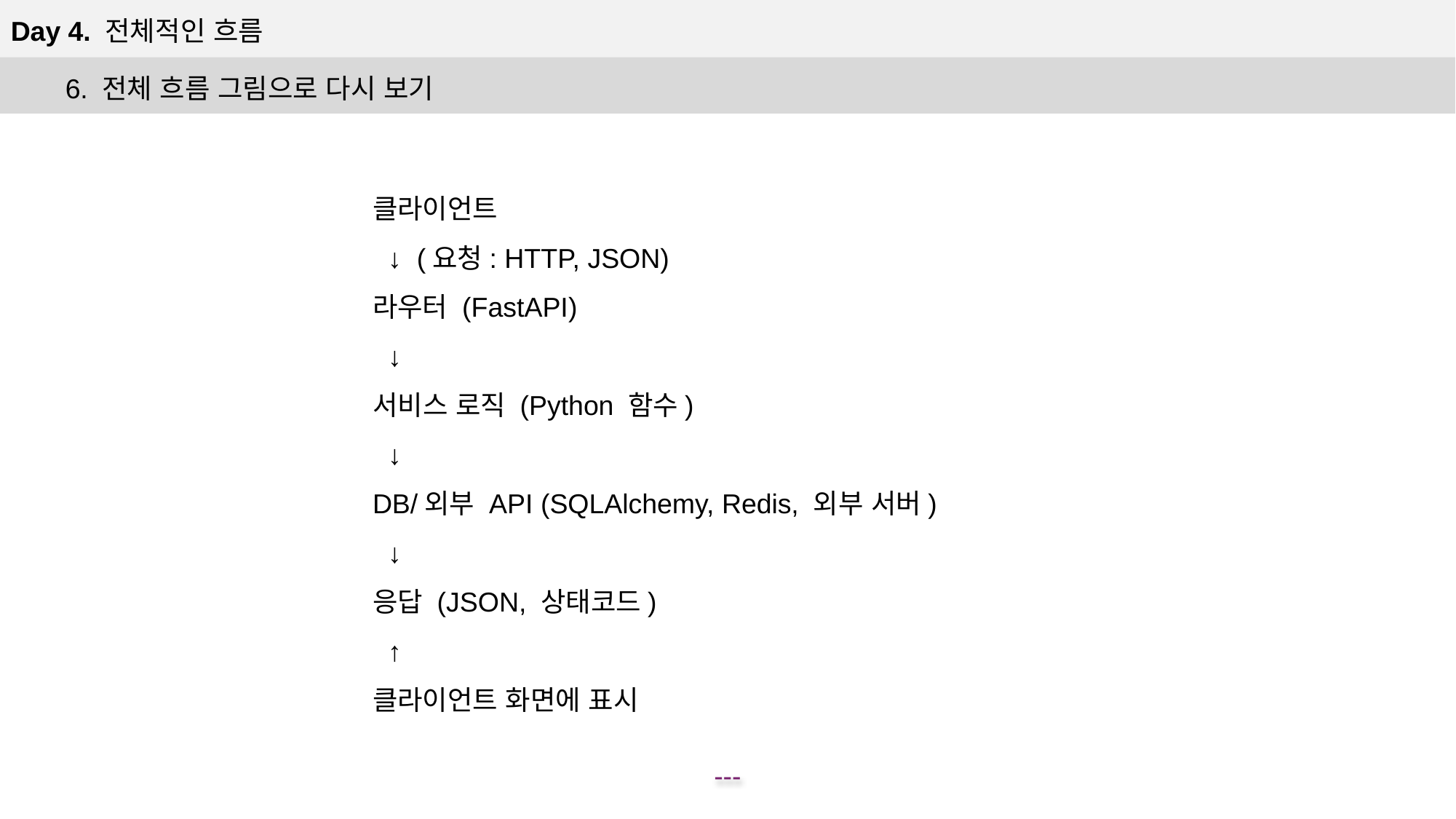

Day 4. 전체적인 흐름
6. 전체 흐름 그림으로 다시 보기
클라이언트
  ↓  (요청: HTTP, JSON)
라우터 (FastAPI)
  ↓
서비스 로직 (Python 함수)
  ↓
DB/외부 API (SQLAlchemy, Redis, 외부 서버)
  ↓
응답 (JSON, 상태코드)
  ↑
클라이언트 화면에 표시
---